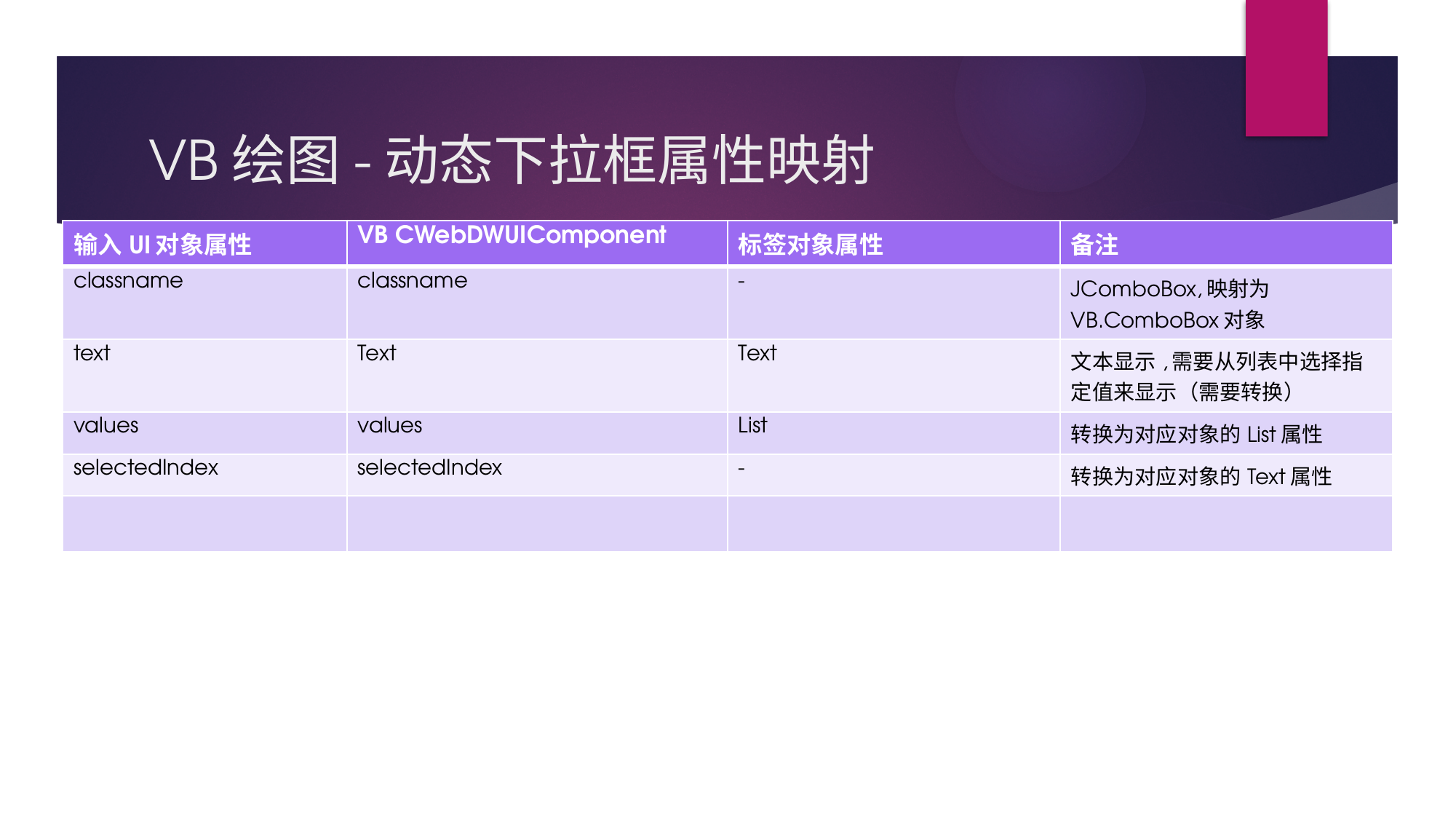

# VB绘图-动态下拉框属性映射
| 输入UI对象属性 | VB CWebDWUIComponent | 标签对象属性 | 备注 |
| --- | --- | --- | --- |
| classname | classname | - | JComboBox,映射为VB.ComboBox对象 |
| text | Text | Text | 文本显示,需要从列表中选择指定值来显示（需要转换） |
| values | values | List | 转换为对应对象的List属性 |
| selectedIndex | selectedIndex | - | 转换为对应对象的Text属性 |
|  |  |  |  |